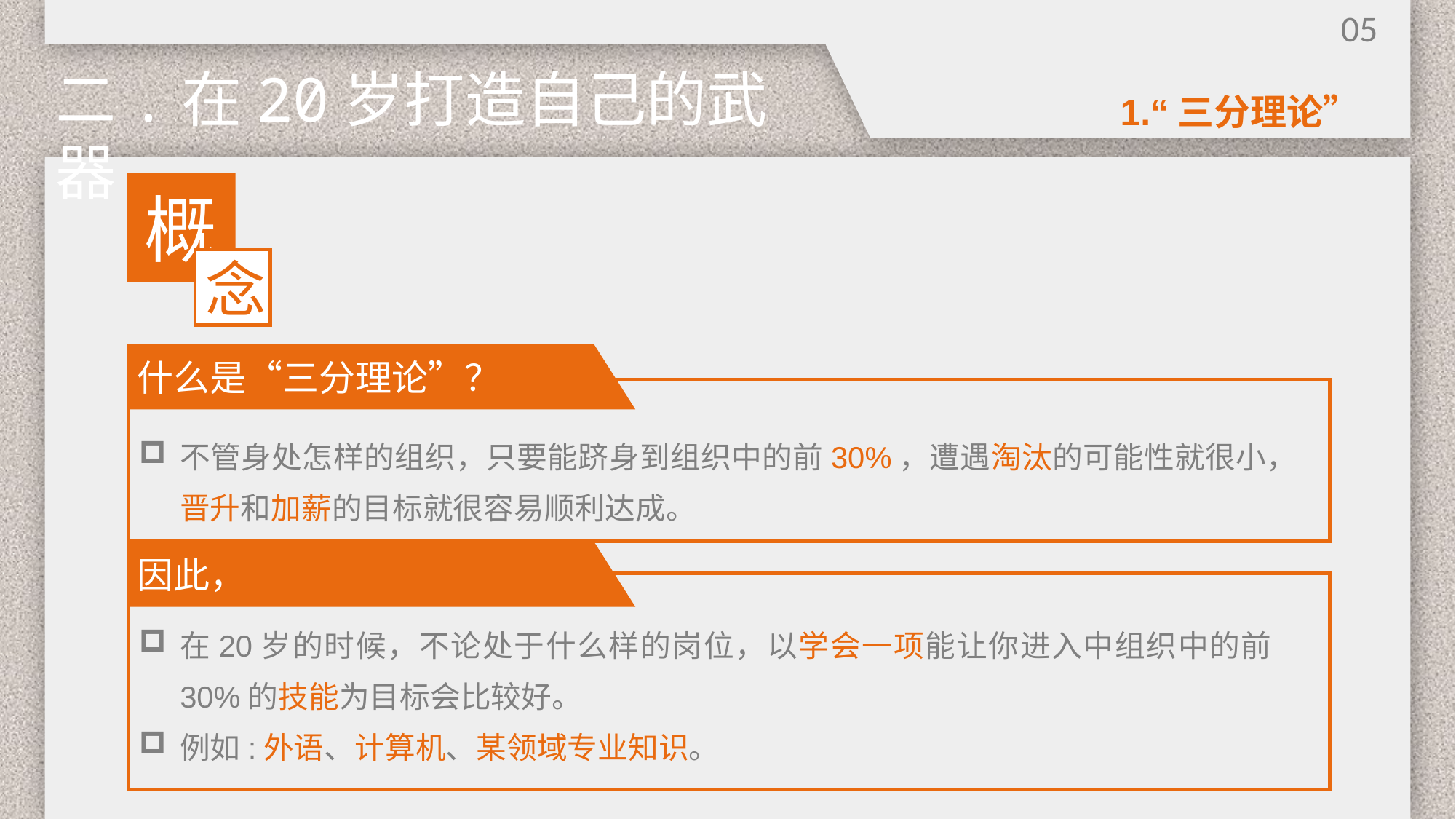

05
二.在20岁打造自己的武器
1.“三分理论”
概
念
什么是“三分理论”？

不管身处怎样的组织，只要能跻身到组织中的前30%，遭遇淘汰的可能性就很小，晋升和加薪的目标就很容易顺利达成。
因此，

在20岁的时候，不论处于什么样的岗位，以学会一项能让你进入中组织中的前30%的技能为目标会比较好。
例如:外语、计算机、某领域专业知识。